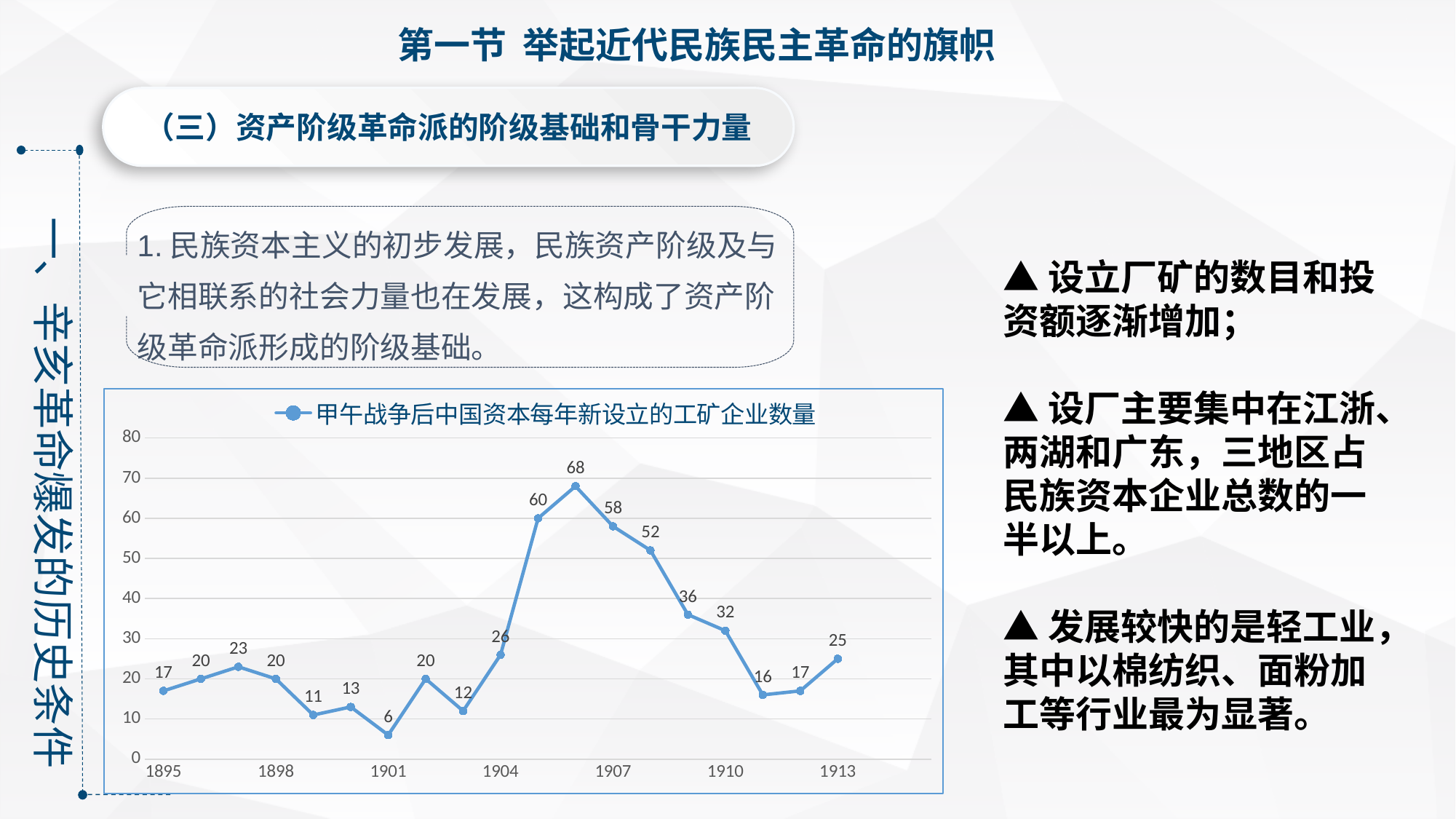

第一节  举起近代民族民主革命的旗帜
（三）资产阶级革命派的阶级基础和骨干力量

一、辛亥革命爆发的历史条件
1.民族资本主义的初步发展，民族资产阶级及与它相联系的社会力量也在发展，这构成了资产阶级革命派形成的阶级基础。
▲设立厂矿的数目和投资额逐渐增加；

▲设厂主要集中在江浙、两湖和广东，三地区占民族资本企业总数的一半以上。

▲发展较快的是轻工业，其中以棉纺织、面粉加工等行业最为显著。

[unsupported chart]